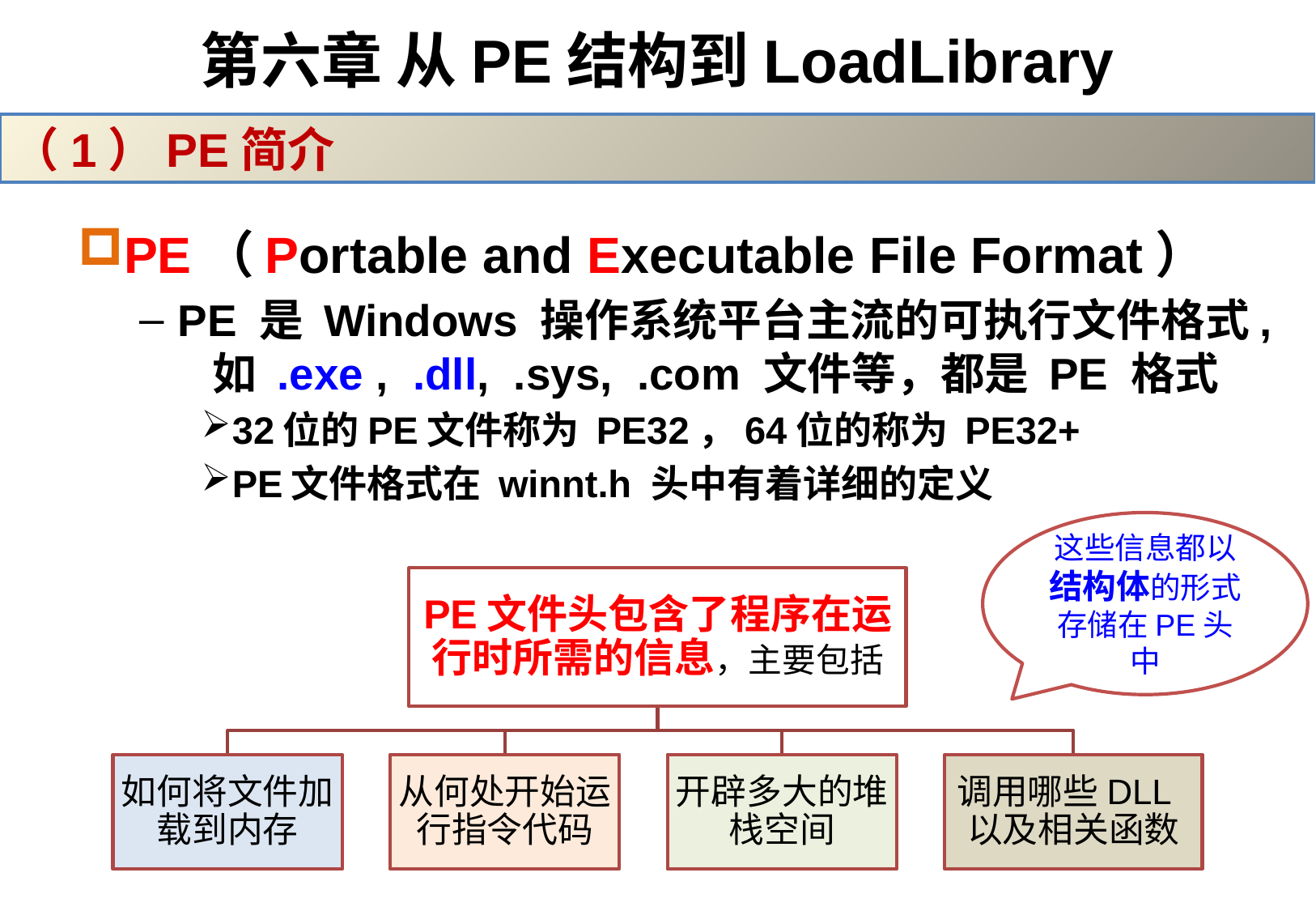

# 第六章 从PE结构到LoadLibrary
（1）PE简介
PE（Portable and Executable File Format）
PE 是 Windows 操作系统平台主流的可执行文件格式,  如 .exe ,  .dll,  .sys,  .com 文件等，都是 PE 格式
32位的PE文件称为 PE32，64位的称为 PE32+
PE文件格式在 winnt.h 头中有着详细的定义
这些信息都以结构体的形式存储在PE头中
PE文件头包含了程序在运行时所需的信息，主要包括
如何将文件加载到内存
从何处开始运行指令代码
开辟多大的堆栈空间
调用哪些DLL   以及相关函数